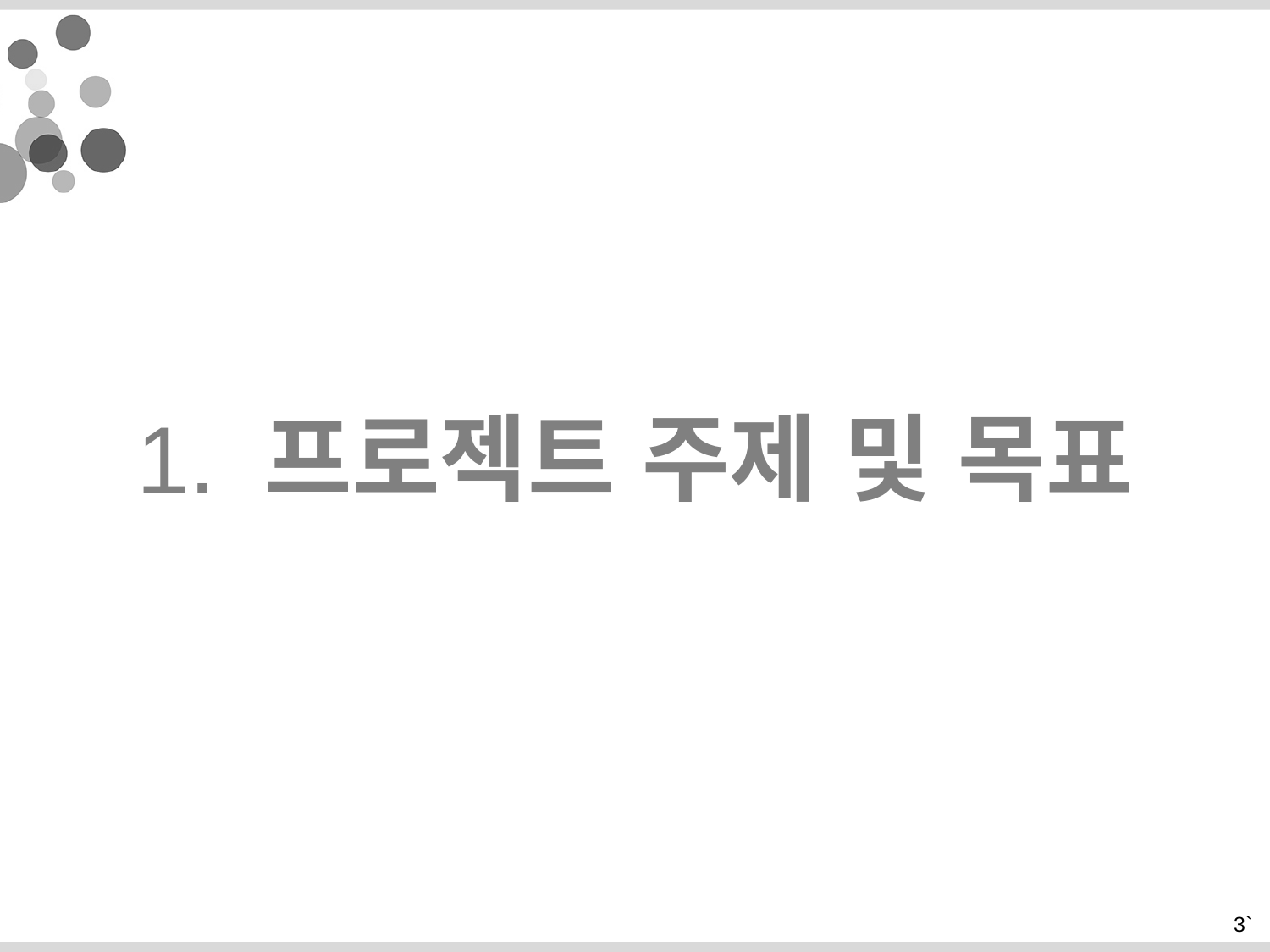

# 1. 프로젝트 주제 및 목표
3`